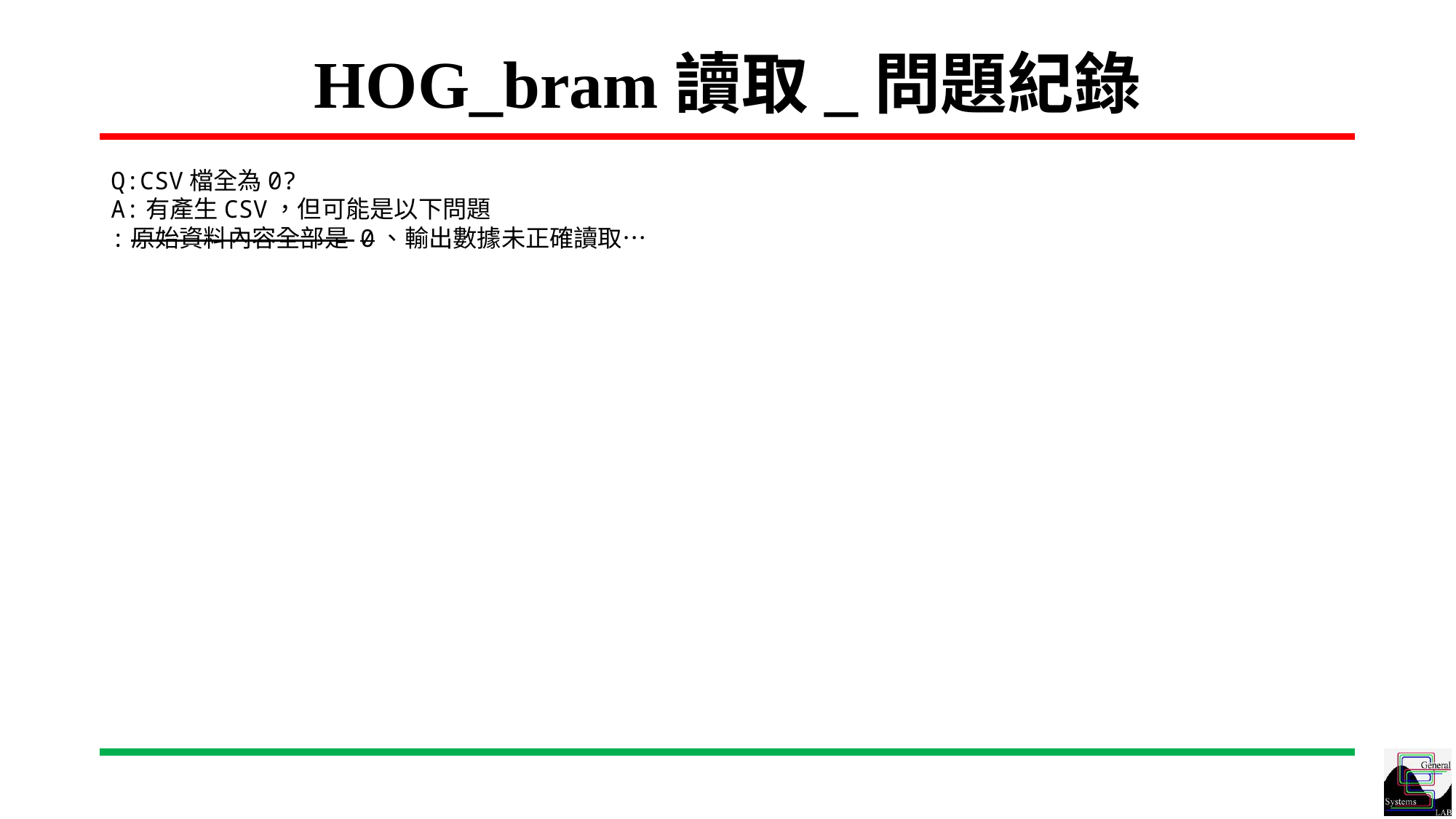

# HOG_bram讀取_問題紀錄
Q:CSV檔全為0?
A:有產生CSV，但可能是以下問題
:原始資料內容全部是 0、輸出數據未正確讀取…